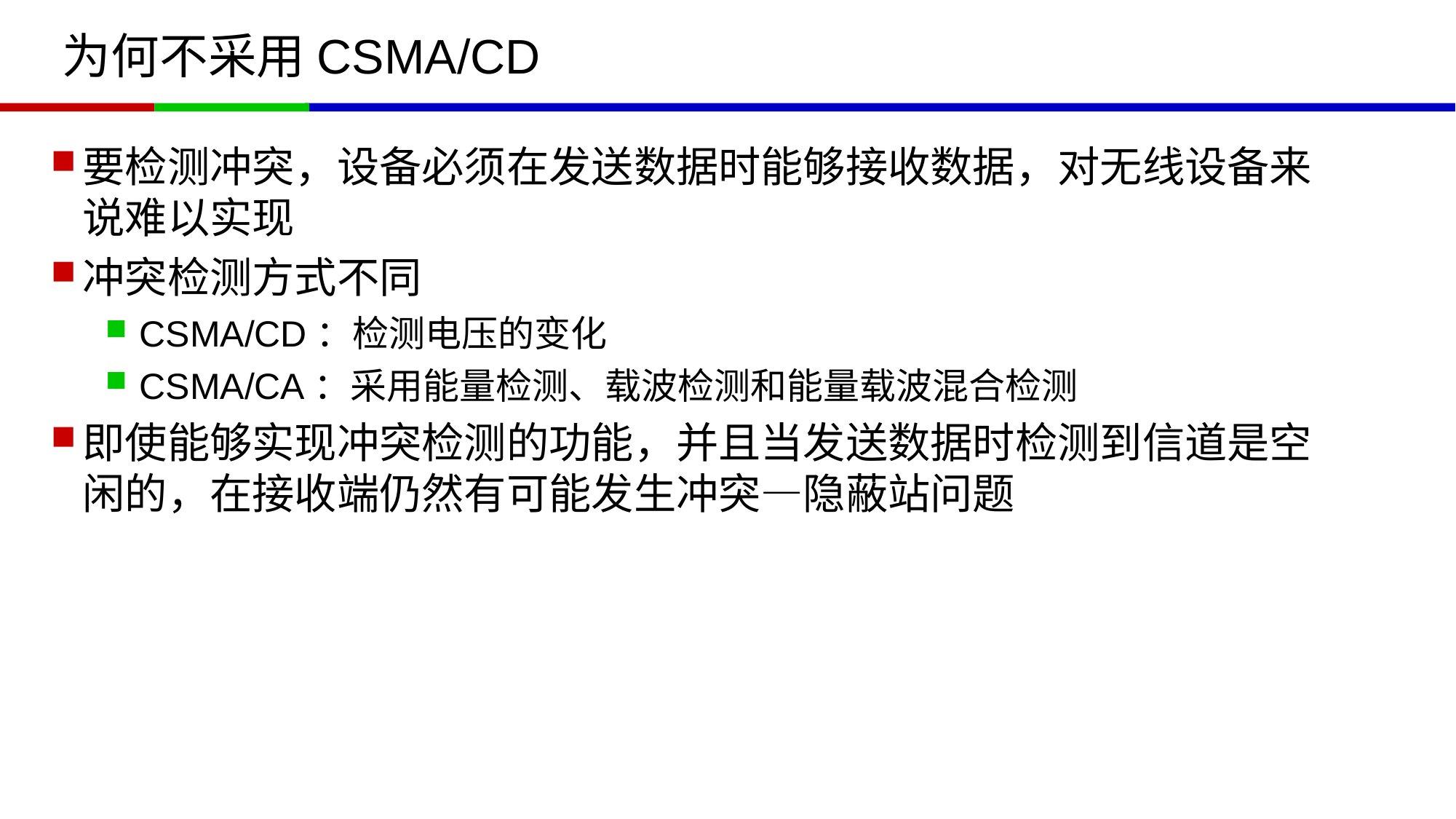

# 为何不采用CSMA/CD
要检测冲突，设备必须在发送数据时能够接收数据，对无线设备来说难以实现
冲突检测方式不同
CSMA/CD：检测电压的变化
CSMA/CA：采用能量检测、载波检测和能量载波混合检测
即使能够实现冲突检测的功能，并且当发送数据时检测到信道是空闲的，在接收端仍然有可能发生冲突—隐蔽站问题

165